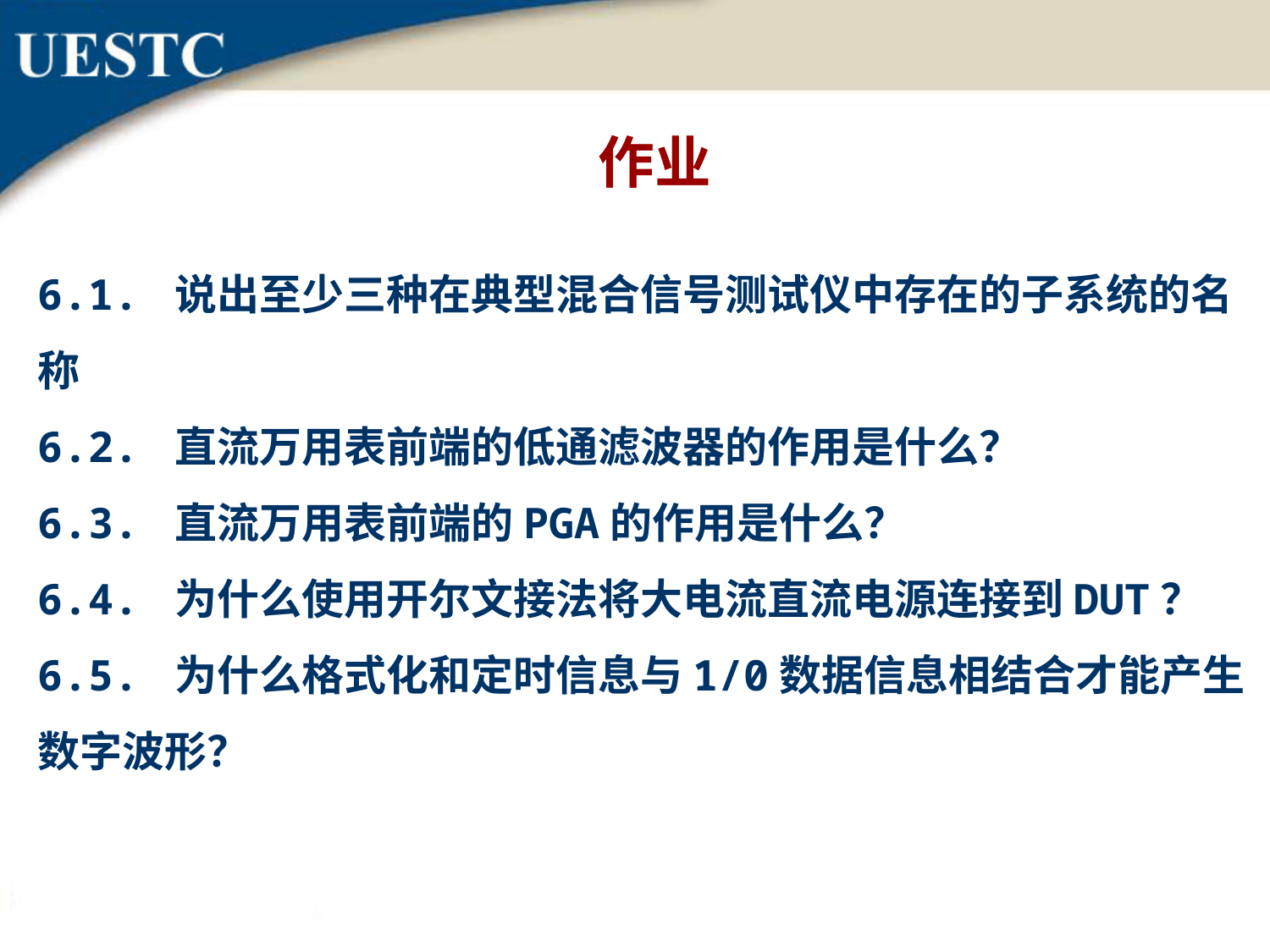

作业
6.1. 说出至少三种在典型混合信号测试仪中存在的子系统的名称
6.2. 直流万用表前端的低通滤波器的作用是什么？
6.3. 直流万用表前端的PGA的作用是什么？
6.4. 为什么使用开尔文接法将大电流直流电源连接到DUT？
6.5. 为什么格式化和定时信息与1/0数据信息相结合才能产生数字波形？